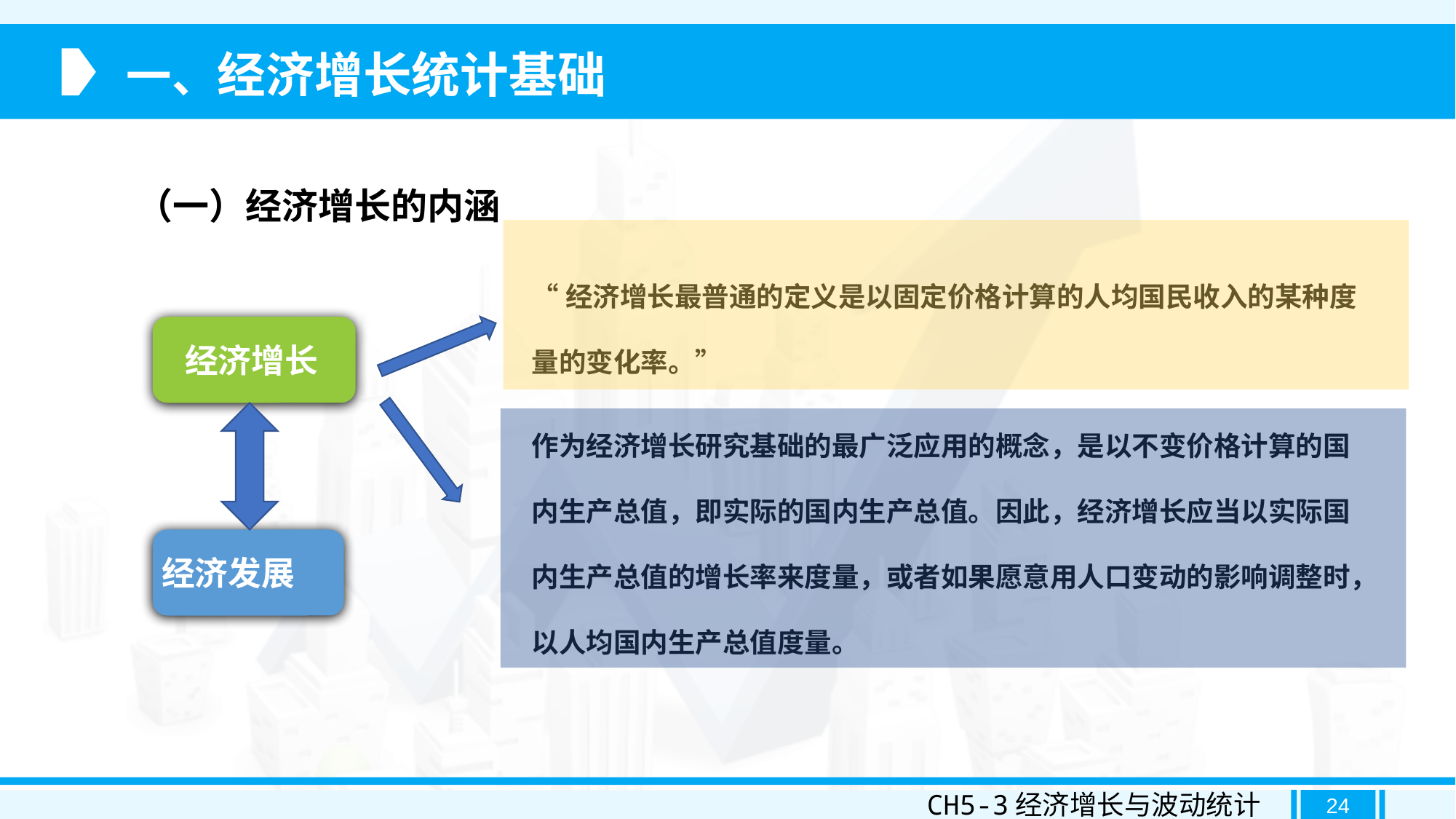

一、经济增长统计基础

（一）经济增长的内涵

“经济增长最普通的定义是以固定价格计算的人均国民收入的某种度量的变化率。”
作为经济增长研究基础的最广泛应用的概念，是以不变价格计算的国内生产总值，即实际的国内生产总值。因此，经济增长应当以实际国内生产总值的增长率来度量，或者如果愿意用人口变动的影响调整时，以人均国内生产总值度量。
  经济增长

经济发展
CH5-3经济增长与波动统计
24